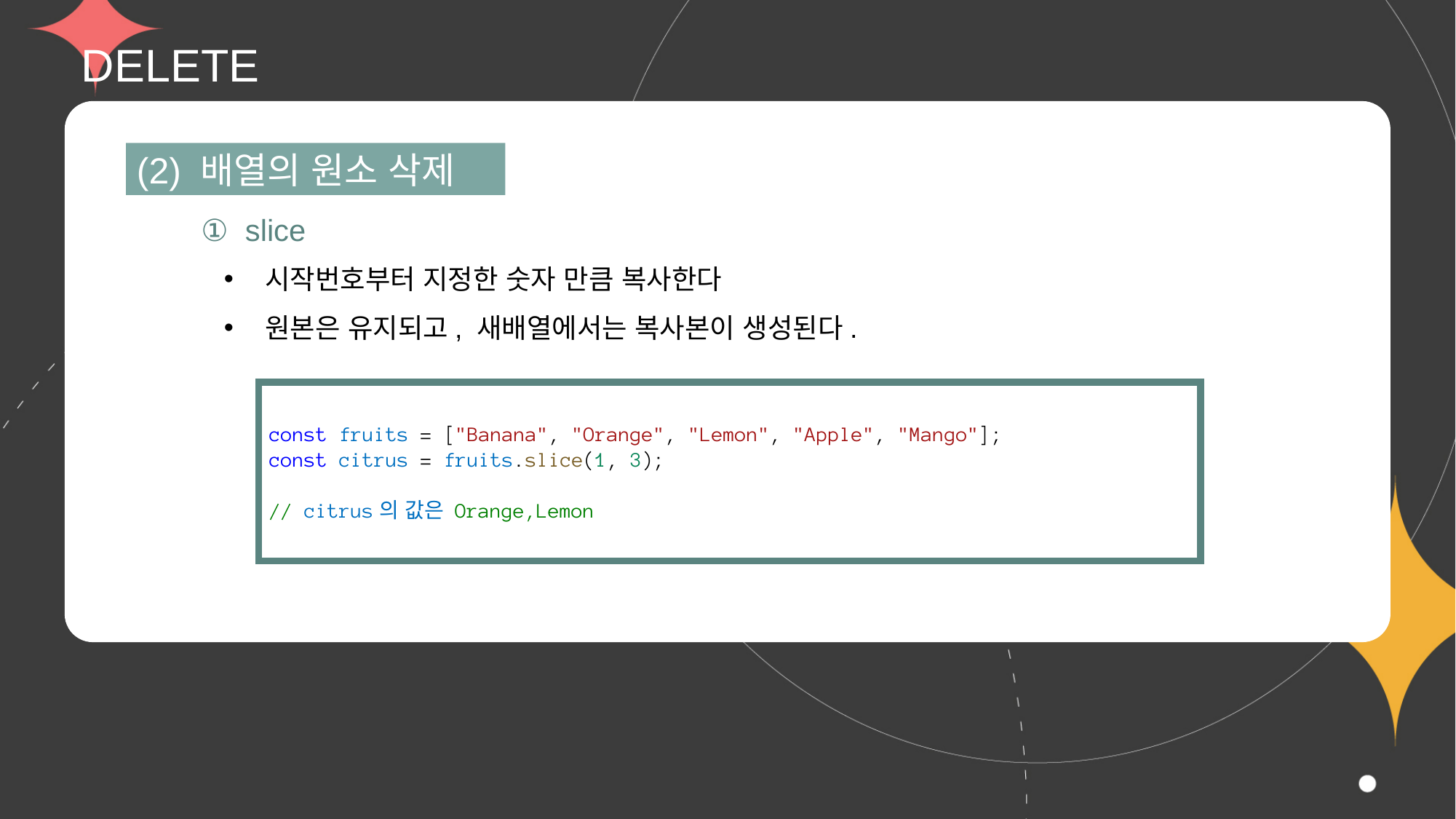

# DELETE
(2) 배열의 원소 삭제
①  slice
시작번호부터 지정한 숫자 만큼 복사한다
원본은 유지되고, 새배열에서는 복사본이 생성된다.
const fruits = ["Banana", "Orange", "Lemon", "Apple", "Mango"];
const citrus = fruits.slice(1, 3);
// citrus의 값은 Orange,Lemon